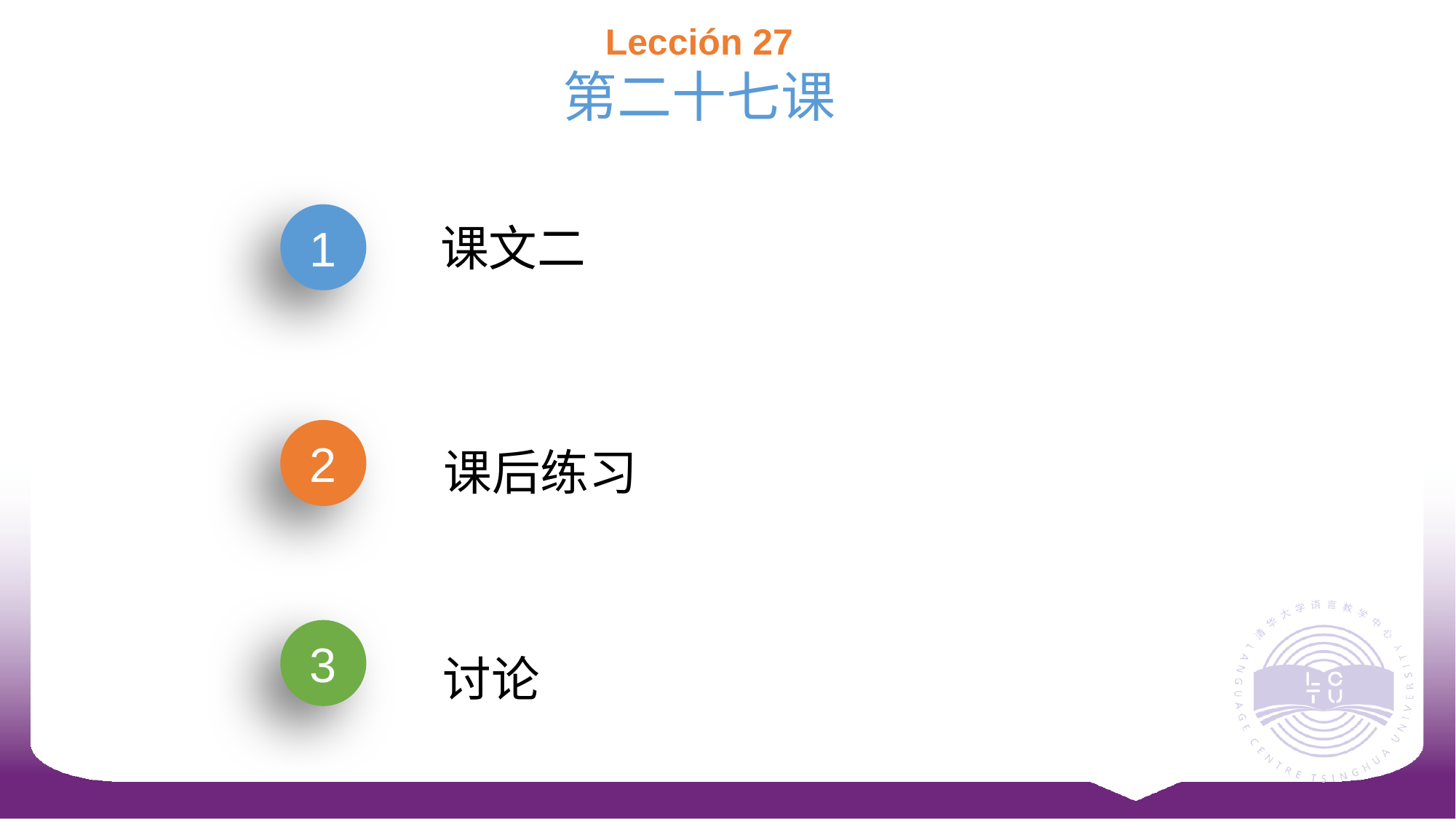

Lección 27
第二十七课
1
课文二
2
课后练习
3
讨论